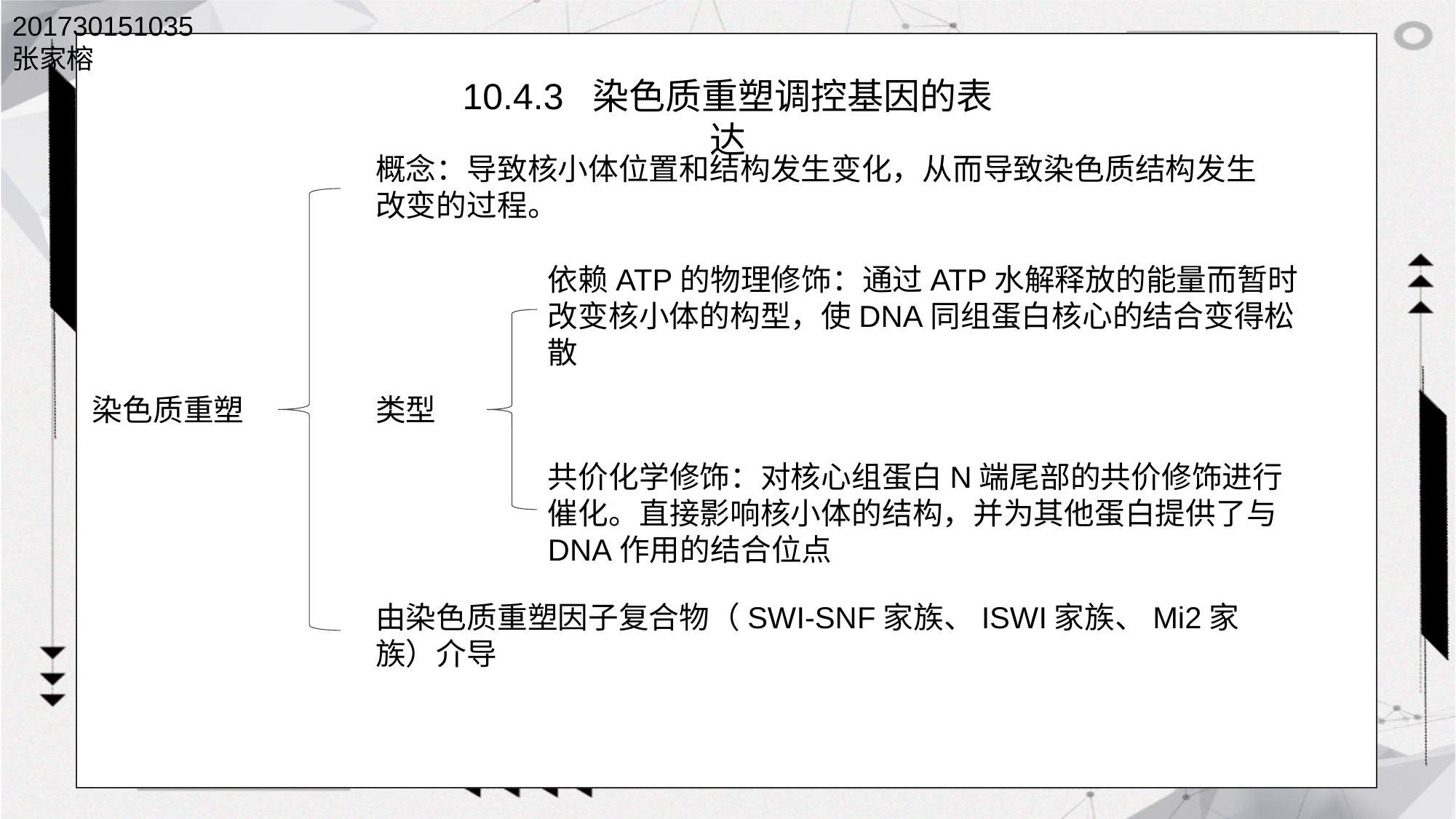

201730151035  张家榕
10.4.3  染色质重塑调控基因的表达
概念：导致核小体位置和结构发生变化，从而导致染色质结构发生改变的过程。

依赖ATP的物理修饰：通过ATP水解释放的能量而暂时改变核小体的构型，使DNA同组蛋白核心的结合变得松散

类型
染色质重塑
共价化学修饰：对核心组蛋白N端尾部的共价修饰进行催化。直接影响核小体的结构，并为其他蛋白提供了与DNA作用的结合位点
由染色质重塑因子复合物（SWI-SNF家族、ISWI家族、Mi2家族）介导